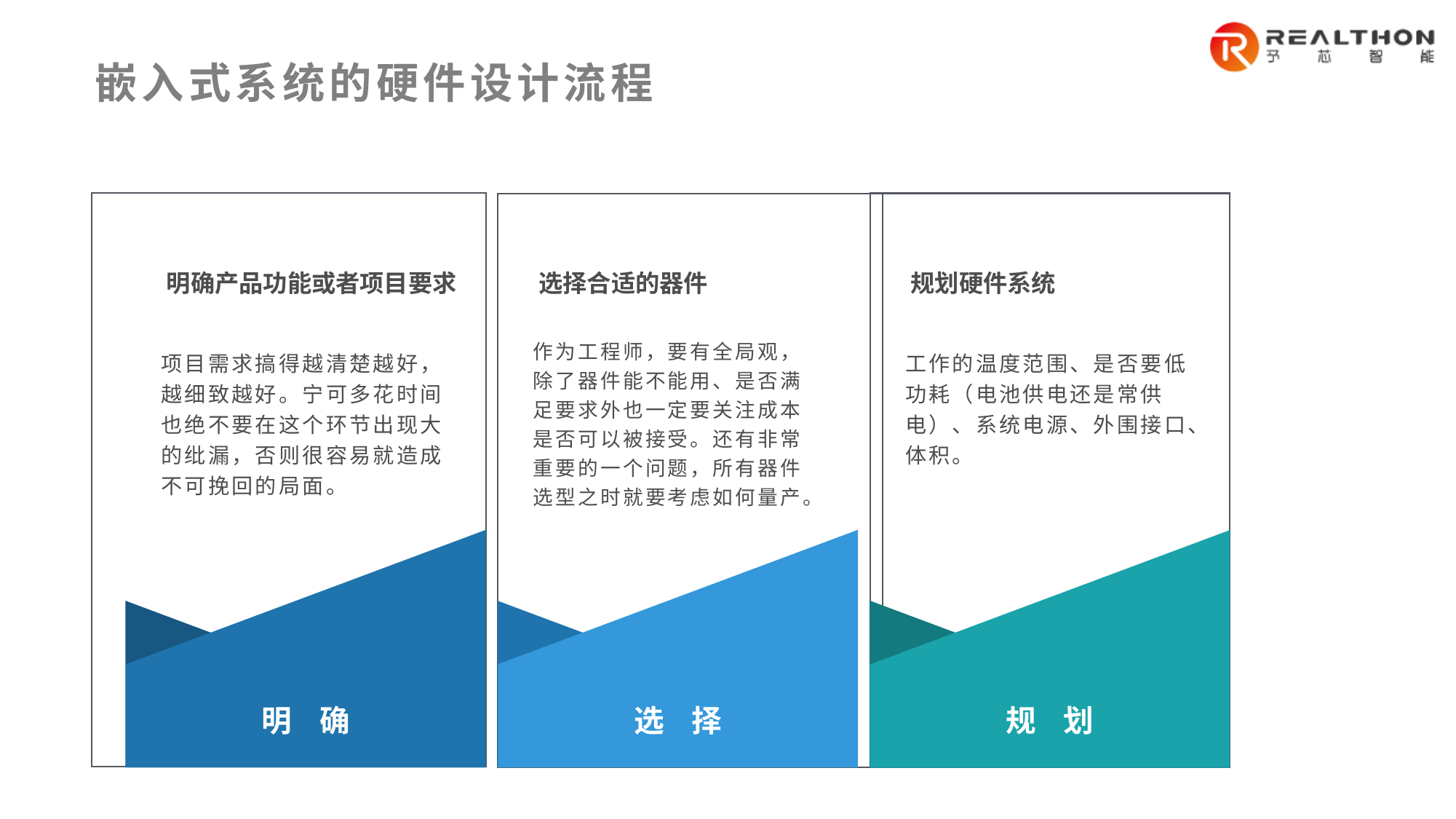

嵌入式系统的硬件设计流程

规划硬件系统
明确产品功能或者项目要求
选择合适的器件
工作的温度范围、是否要低功耗（电池供电还是常供电）、系统电源、外围接口、体积。

项目需求搞得越清楚越好，越细致越好。宁可多花时间也绝不要在这个环节出现大的纰漏，否则很容易就造成不可挽回的局面。
作为工程师，要有全局观，除了器件能不能用、是否满足要求外也一定要关注成本是否可以被接受。还有非常重要的一个问题，所有器件选型之时就要考虑如何量产。

明  确
选  择
规  划